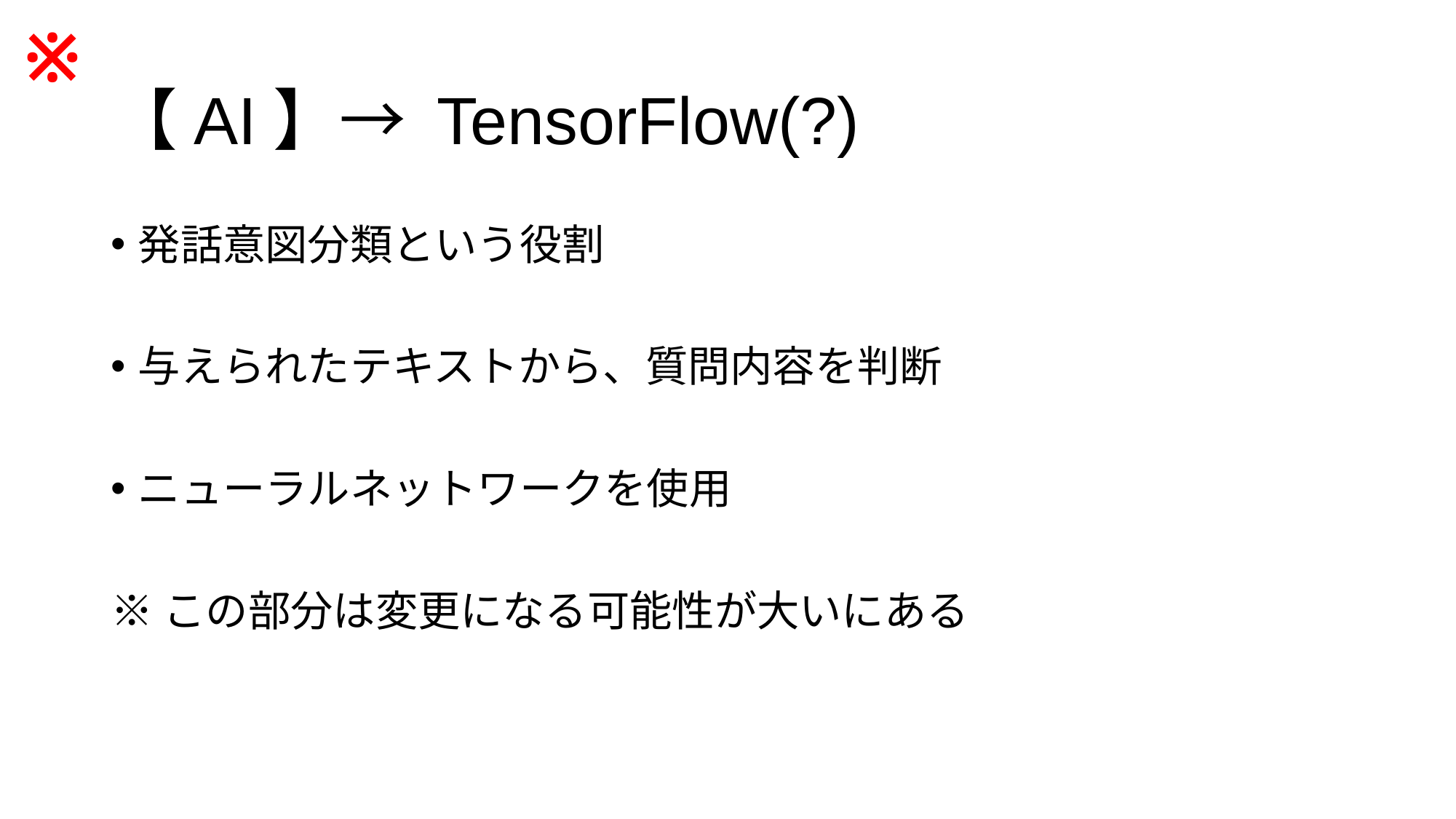

※
# 【AI】→ TensorFlow(?)
発話意図分類という役割

与えられたテキストから、質問内容を判断

ニューラルネットワークを使用

※この部分は変更になる可能性が大いにある